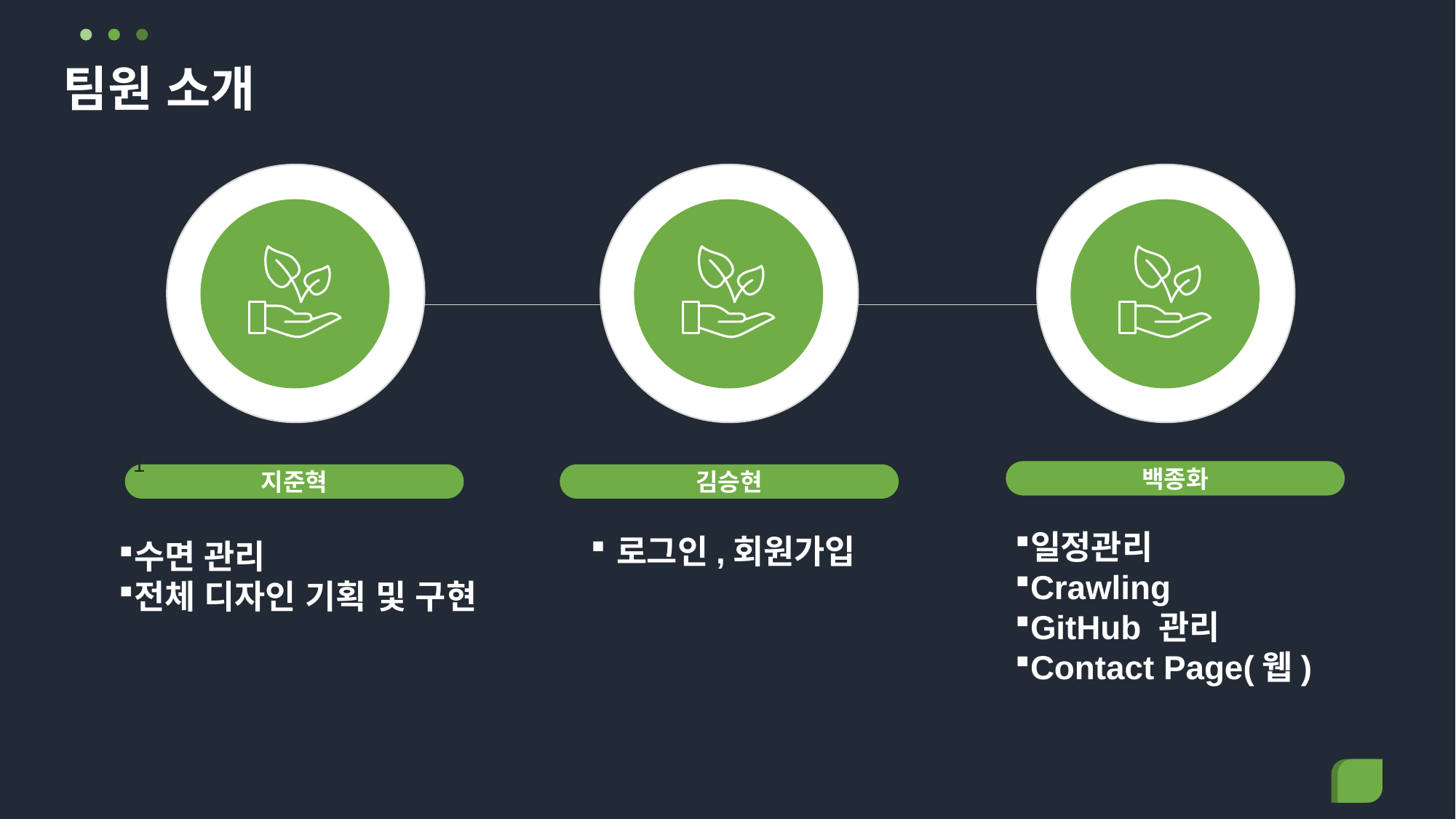

# 팀원 소개

1
백종화
지준혁
김승현
일정관리
Crawling
GitHub 관리
Contact Page(웹)
로그인,회원가입
수면 관리
전체 디자인 기획 및 구현